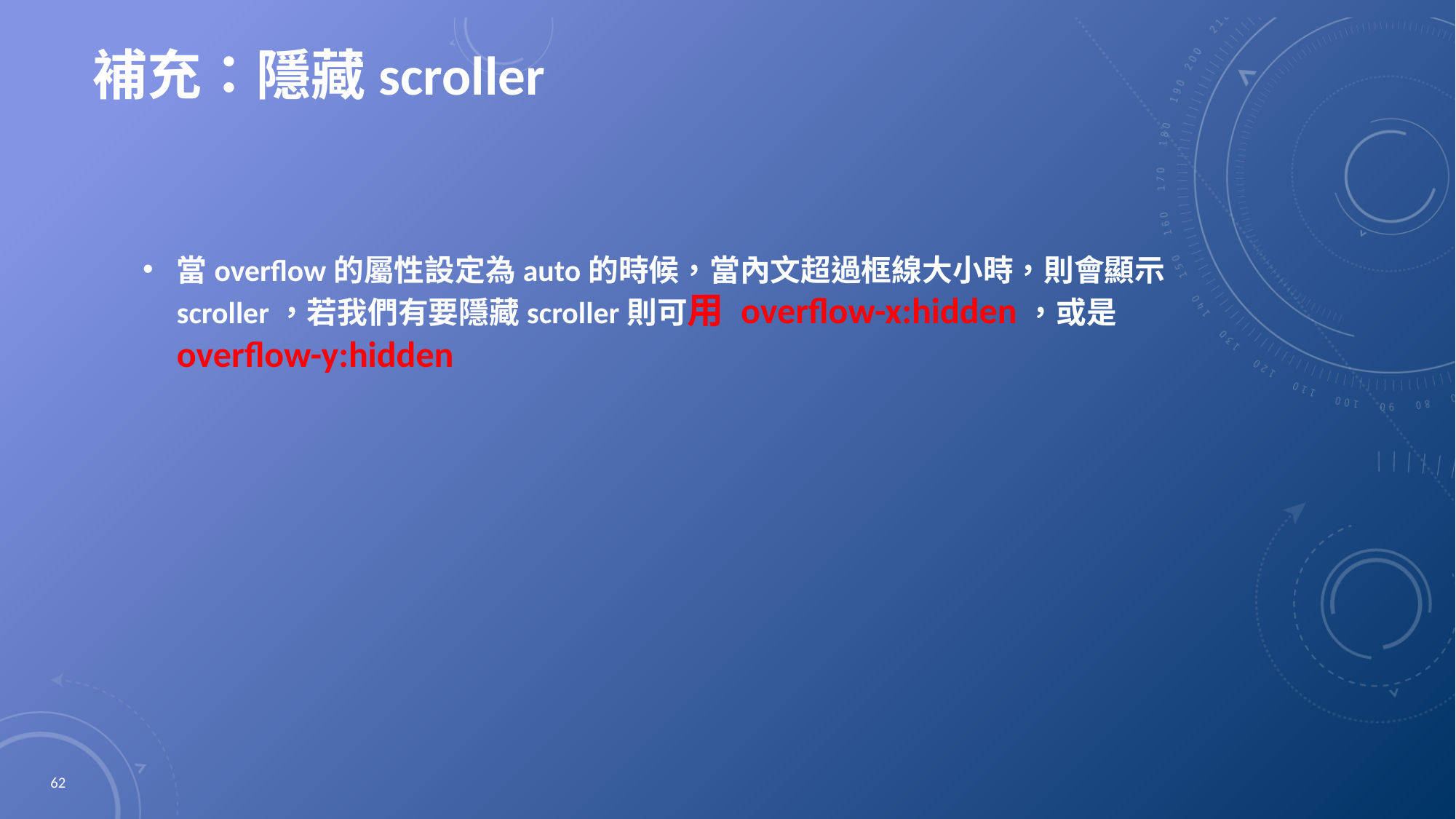

# 補充：隱藏scroller
當overflow的屬性設定為auto的時候，當內文超過框線大小時，則會顯示scroller，若我們有要隱藏scroller則可用 overflow-x:hidden，或是 overflow-y:hidden
62